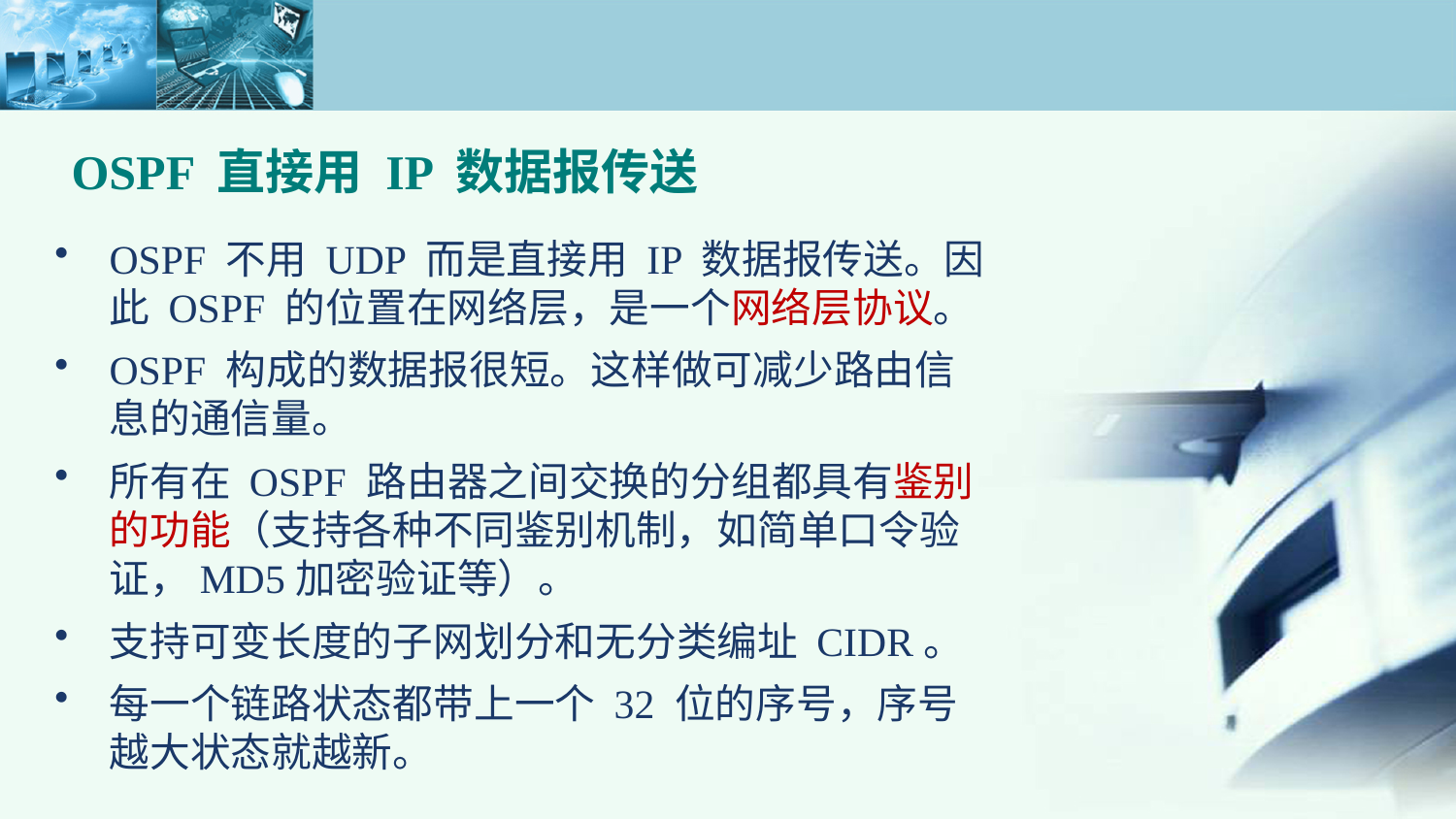

OSPF 直接用 IP 数据报传送
OSPF 不用 UDP 而是直接用 IP 数据报传送。因此 OSPF 的位置在网络层，是一个网络层协议。
OSPF 构成的数据报很短。这样做可减少路由信息的通信量。
所有在 OSPF 路由器之间交换的分组都具有鉴别的功能（支持各种不同鉴别机制，如简单口令验证，MD5加密验证等）。
支持可变长度的子网划分和无分类编址 CIDR。
每一个链路状态都带上一个 32 位的序号，序号越大状态就越新。